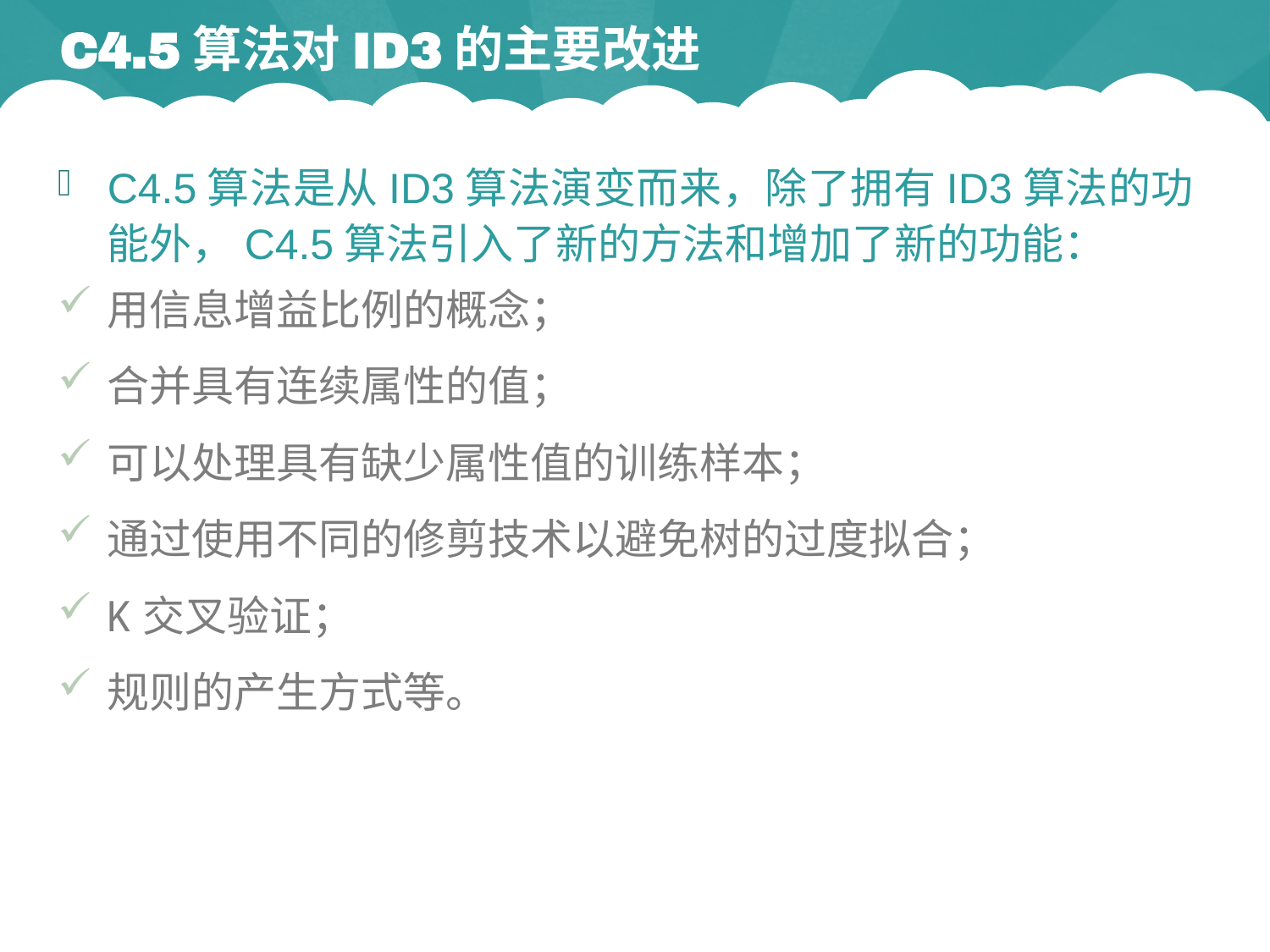

# C4.5算法对ID3的主要改进
C4.5算法是从ID3算法演变而来，除了拥有ID3算法的功能外，C4.5算法引入了新的方法和增加了新的功能：
用信息增益比例的概念；
合并具有连续属性的值；
可以处理具有缺少属性值的训练样本；
通过使用不同的修剪技术以避免树的过度拟合；
K交叉验证；
规则的产生方式等。